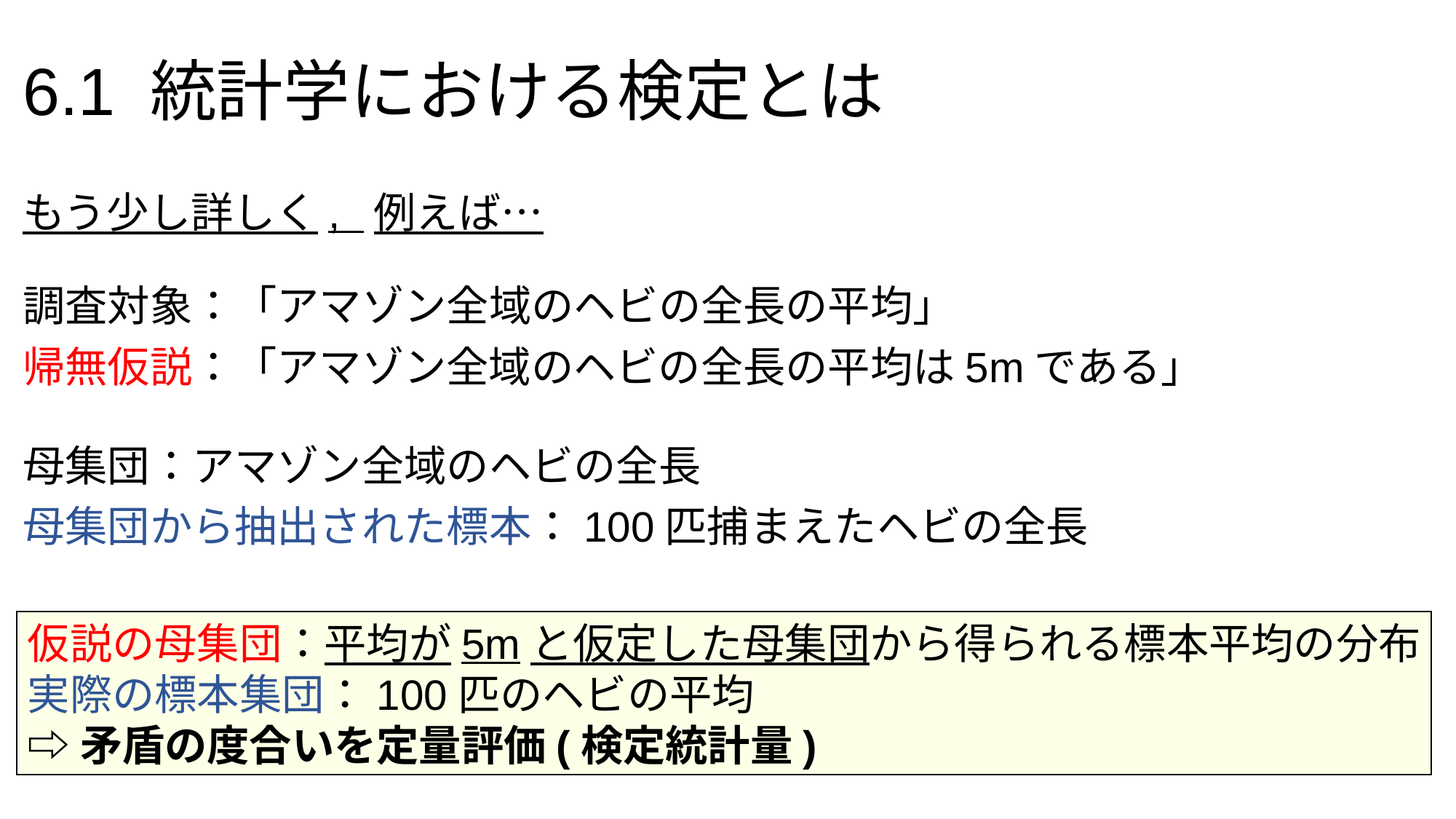

# 6.1 統計学における検定とは
もう少し詳しく,  例えば…

調査対象：「アマゾン全域のヘビの全長の平均」
帰無仮説：「アマゾン全域のヘビの全長の平均は5mである」

母集団：アマゾン全域のヘビの全長
母集団から抽出された標本：100匹捕まえたヘビの全長
仮説の母集団：平均が5mと仮定した母集団から得られる標本平均の分布
実際の標本集団：100匹のヘビの平均
⇨矛盾の度合いを定量評価(検定統計量)